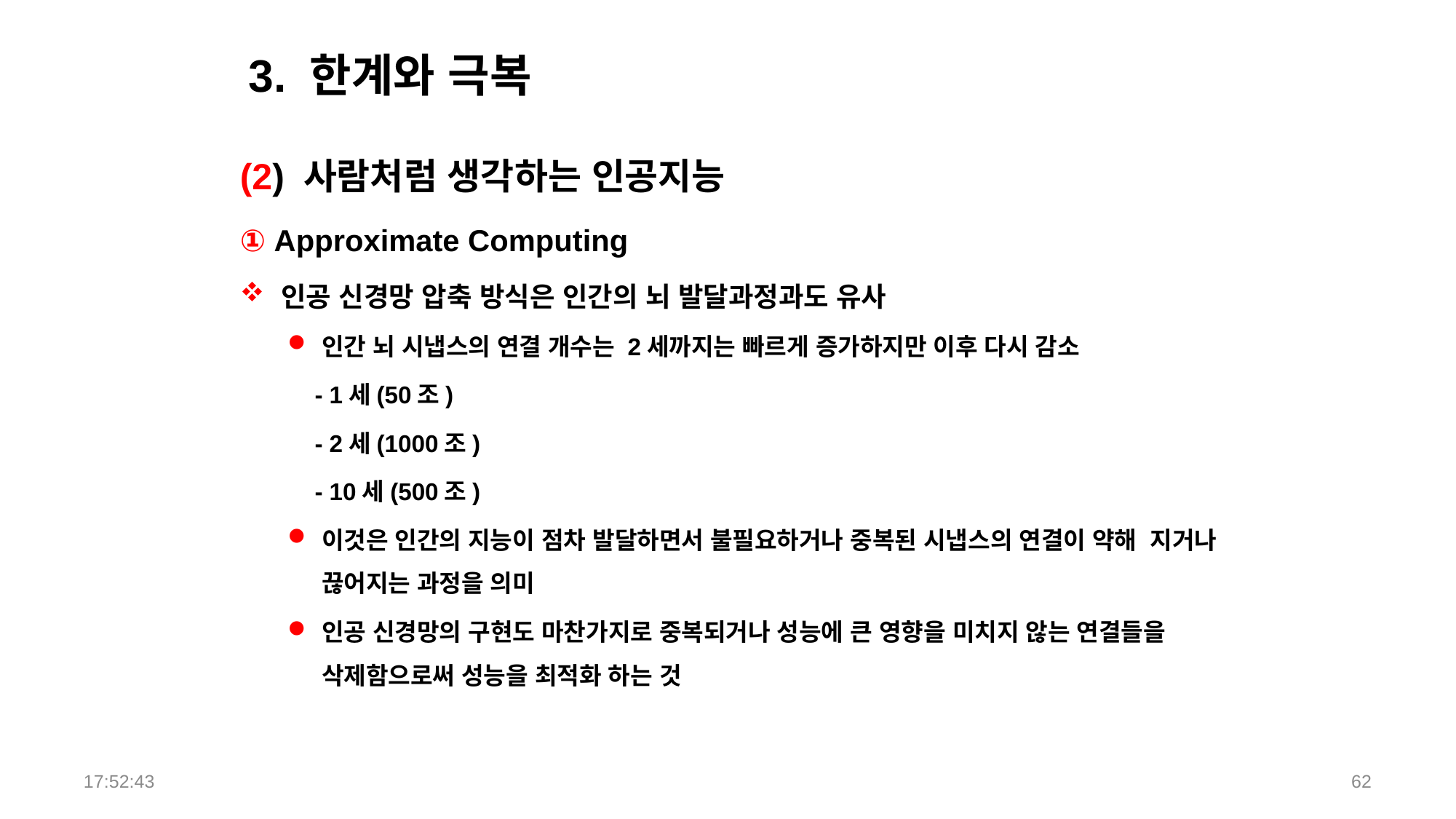

# 3. 한계와 극복
(2) 사람처럼 생각하는 인공지능
① Approximate Computing
인공 신경망 압축 방식은 인간의 뇌 발달과정과도 유사
인간 뇌 시냅스의 연결 개수는 2세까지는 빠르게 증가하지만 이후 다시 감소
    - 1세(50조)
    - 2세(1000조)
    - 10세(500조)
이것은 인간의 지능이 점차 발달하면서 불필요하거나 중복된 시냅스의 연결이 약해  지거나 끊어지는 과정을 의미
인공 신경망의 구현도 마찬가지로 중복되거나 성능에 큰 영향을 미치지 않는 연결들을 삭제함으로써 성능을 최적화 하는 것
17:52:43
62